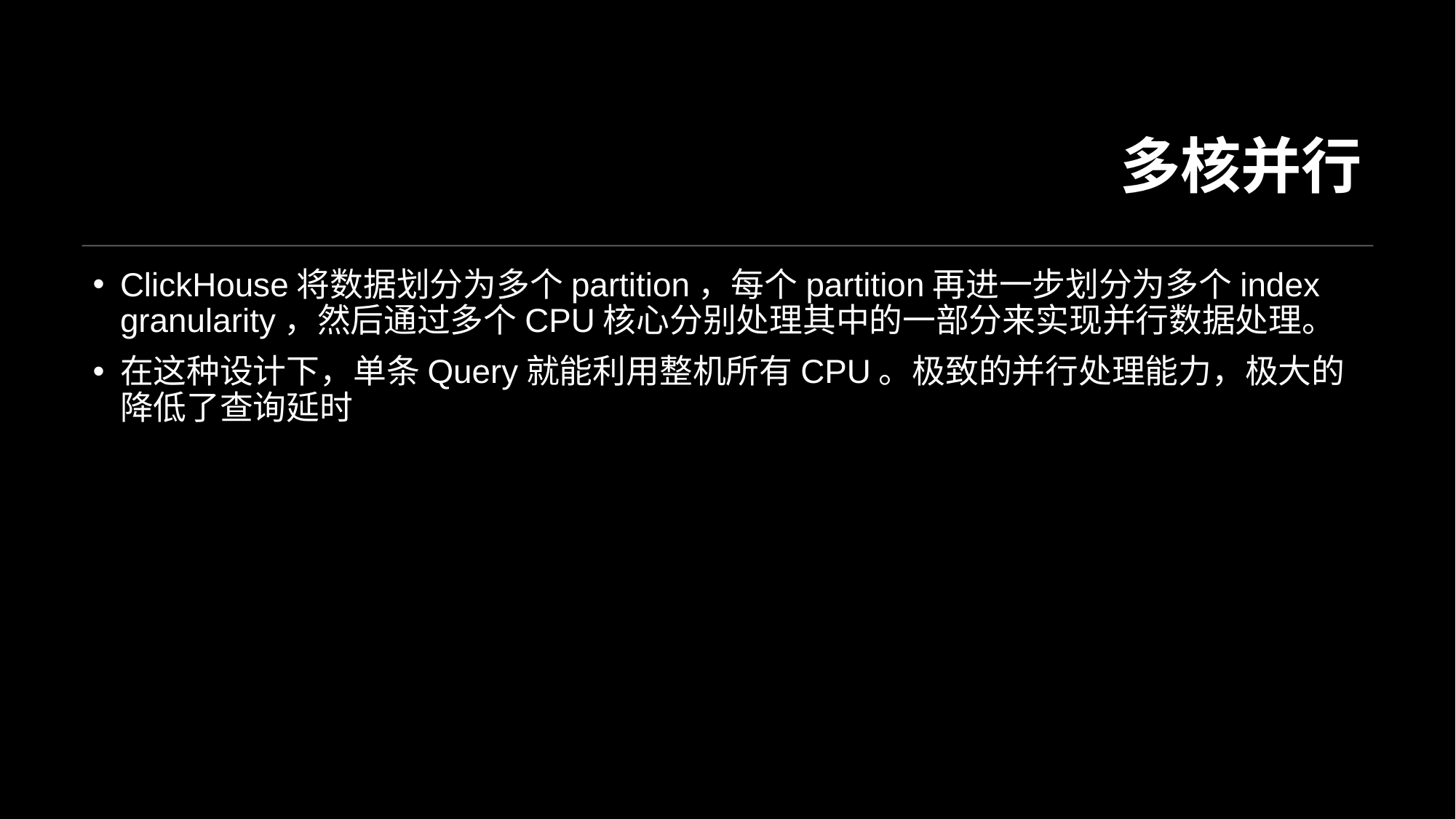

# 多核并行
ClickHouse将数据划分为多个partition，每个partition再进一步划分为多个index granularity，然后通过多个CPU核心分别处理其中的一部分来实现并行数据处理。
在这种设计下，单条Query就能利用整机所有CPU。极致的并行处理能力，极大的降低了查询延时